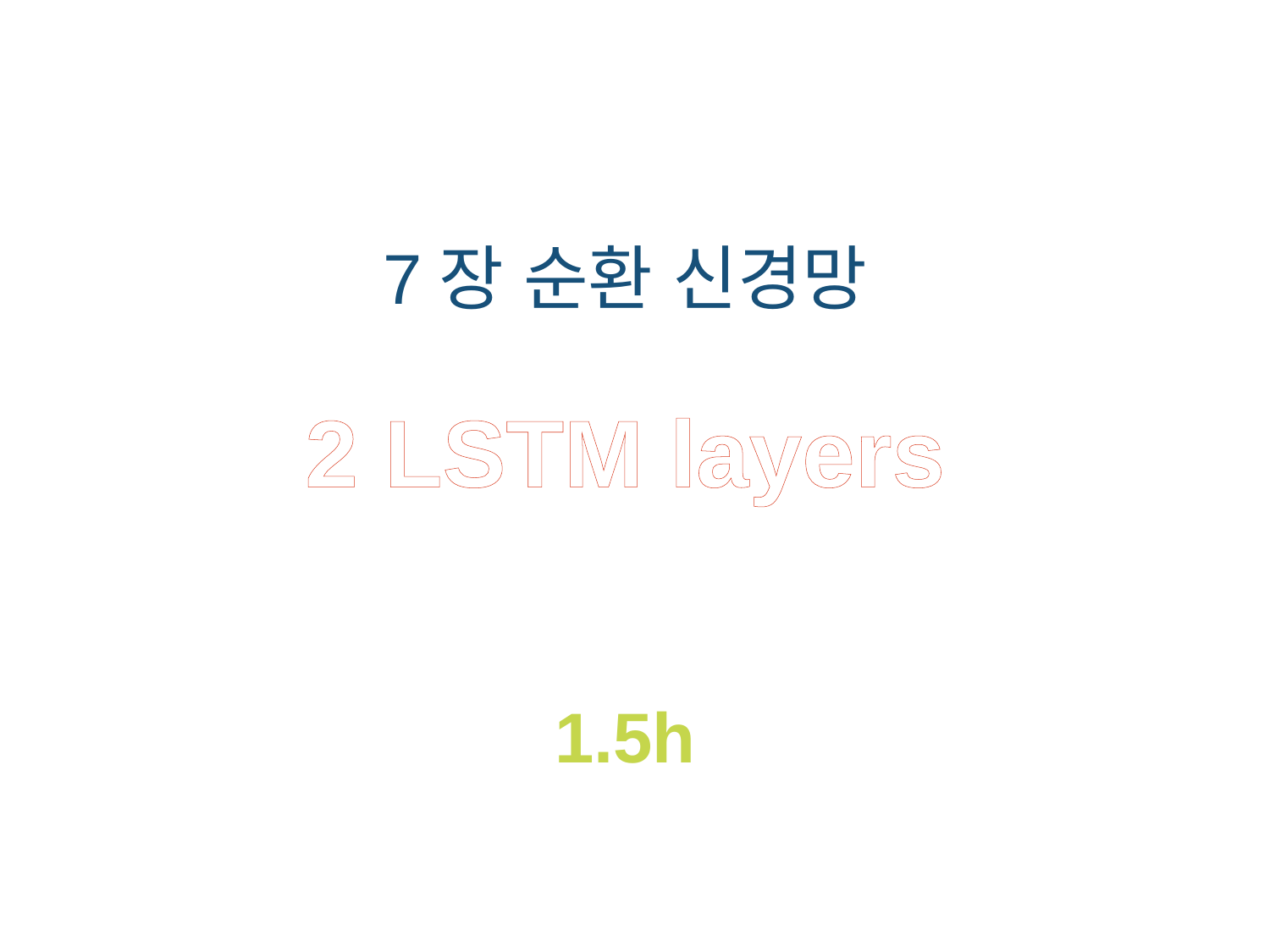

7장 순환 신경망
2 LSTM layers
1.5h